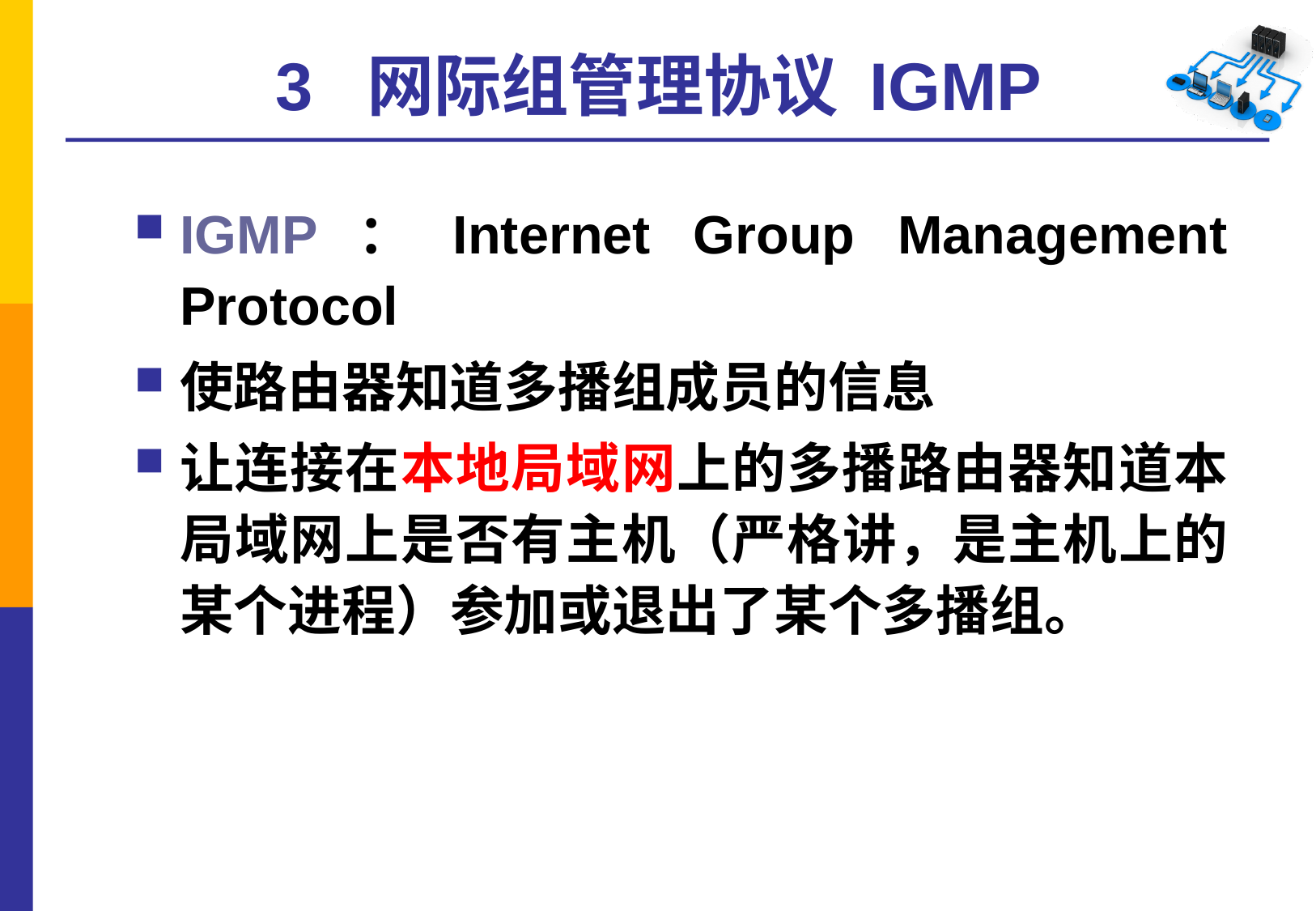

# 3  网际组管理协议 IGMP
IGMP：Internet Group Management Protocol
使路由器知道多播组成员的信息
让连接在本地局域网上的多播路由器知道本局域网上是否有主机（严格讲，是主机上的某个进程）参加或退出了某个多播组。